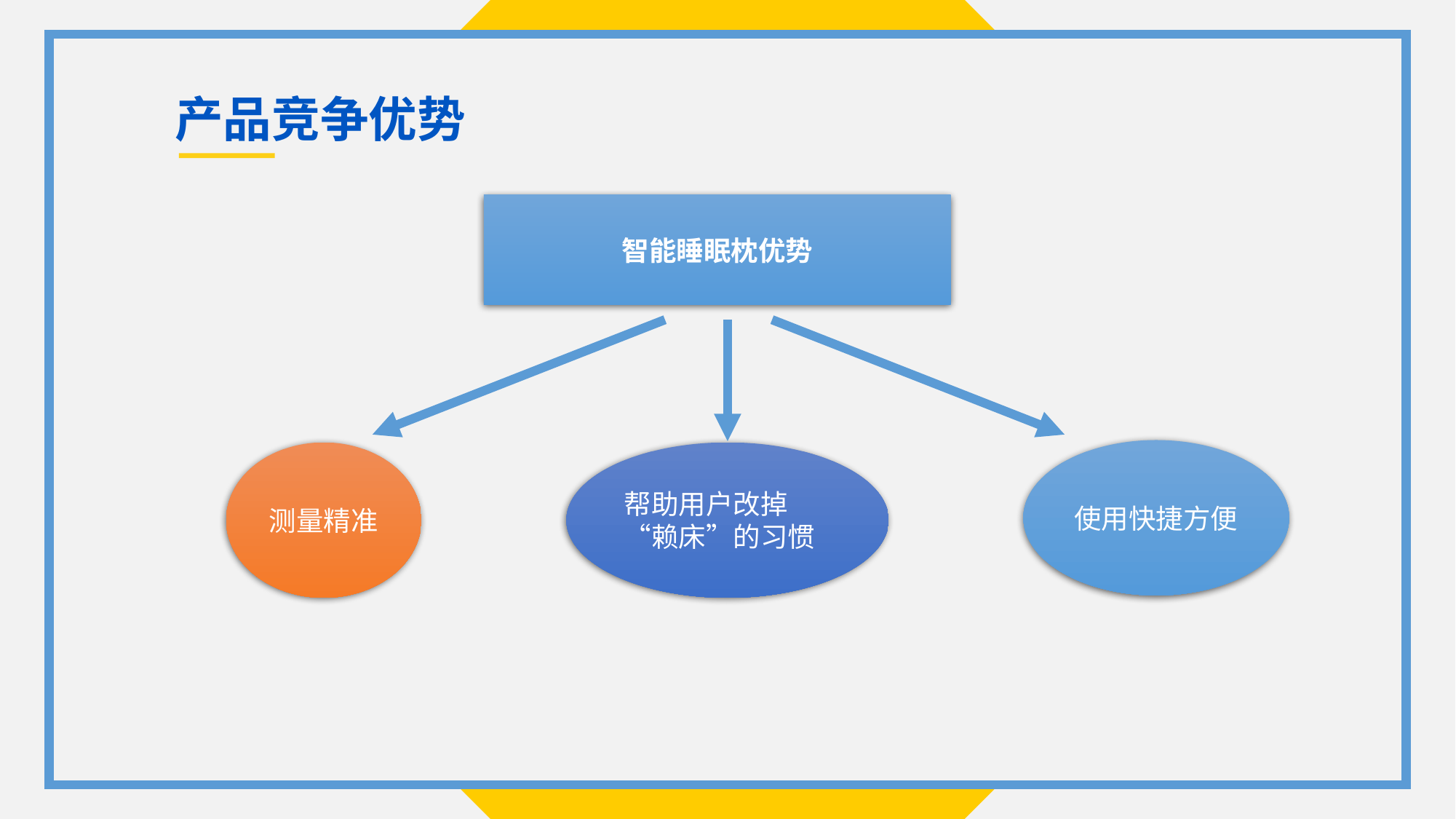

# 产品竞争优势
智能睡眠枕优势
使用快捷方便
测量精准
帮助用户改掉“赖床”的习惯